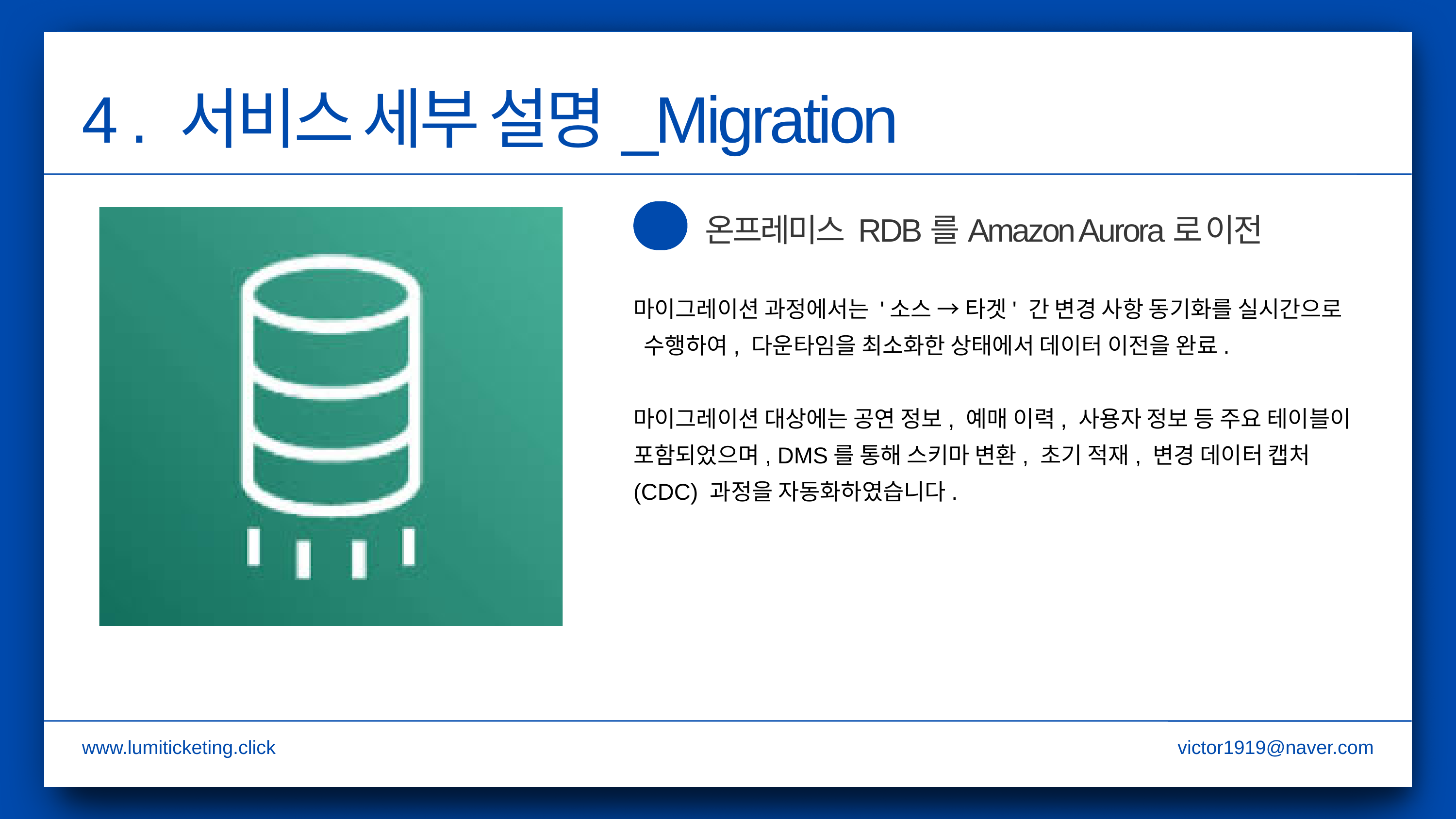

4 . 서비스 세부 설명_Migration

온프레미스 RDB를Amazon Aurora로 이전

마이그레이션 과정에서는 '소스 → 타겟' 간 변경 사항 동기화를 실시간으로
 수행하여, 다운타임을 최소화한 상태에서 데이터 이전을 완료.

마이그레이션 대상에는 공연 정보, 예매 이력, 사용자 정보 등 주요 테이블이 포함되었으며, DMS를 통해 스키마 변환, 초기 적재, 변경 데이터 캡처(CDC) 과정을 자동화하였습니다.

www.lumiticketing.click
victor1919@naver.com